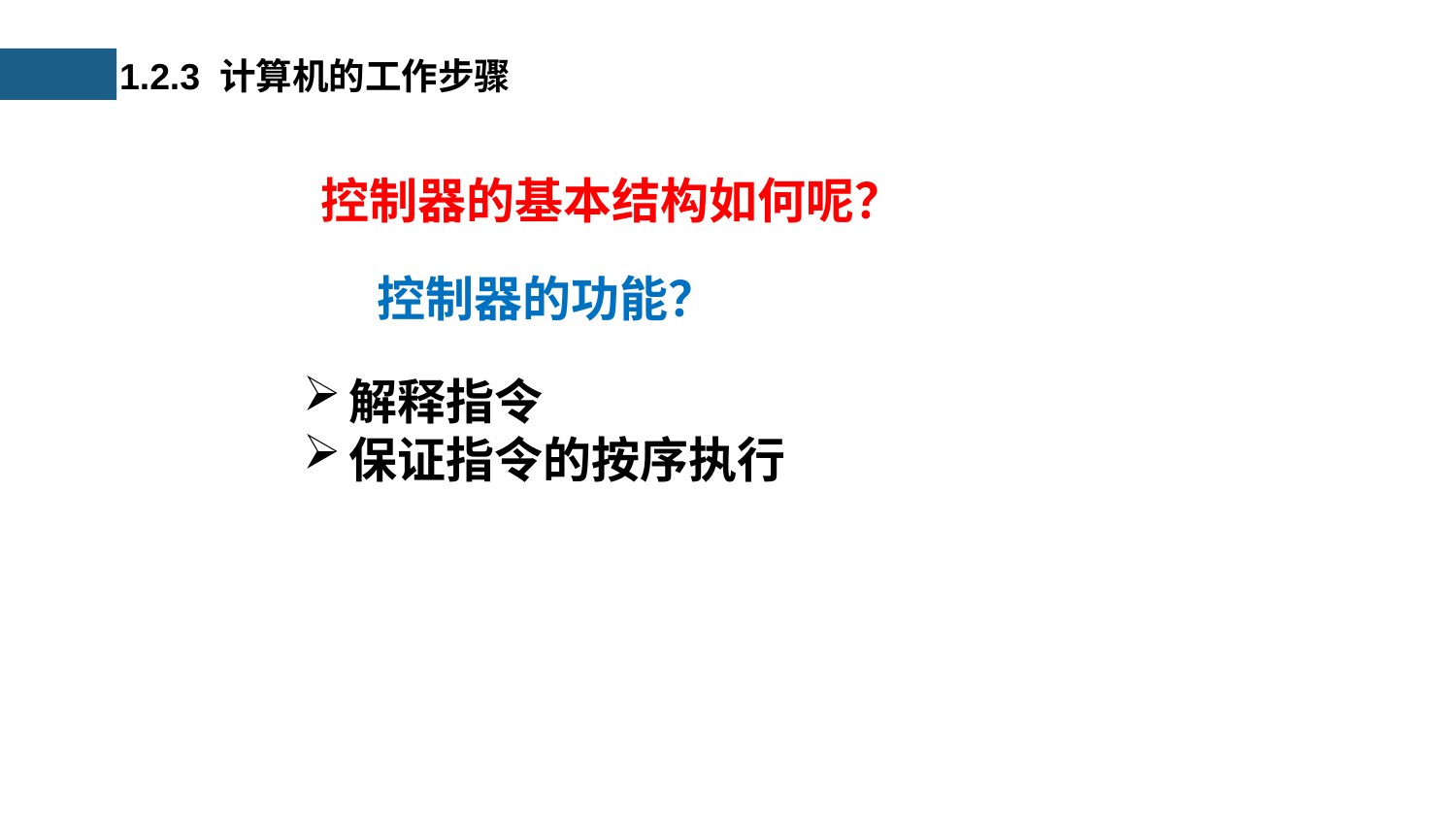

1.2.3 计算机的工作步骤
控制器的基本结构如何呢？
控制器的功能？
解释指令
保证指令的按序执行